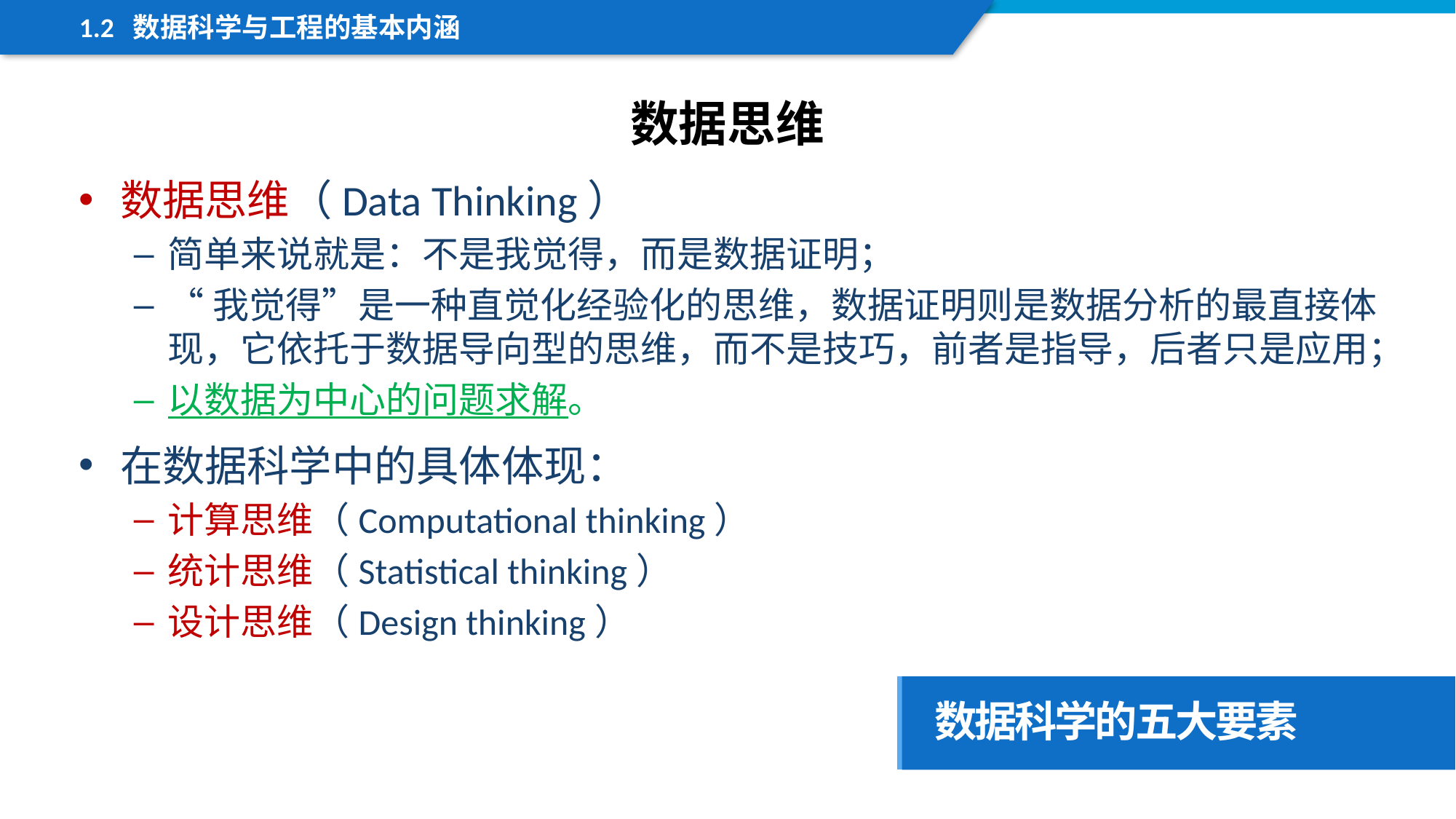

1.2  数据科学与工程的基本内涵
数据思维
数据思维（Data Thinking）
简单来说就是：不是我觉得，而是数据证明；
“我觉得”是一种直觉化经验化的思维，数据证明则是数据分析的最直接体现，它依托于数据导向型的思维，而不是技巧，前者是指导，后者只是应用；
以数据为中心的问题求解。
在数据科学中的具体体现：
计算思维（Computational thinking）
统计思维（Statistical thinking）
设计思维（Design thinking）
数据科学的五大要素